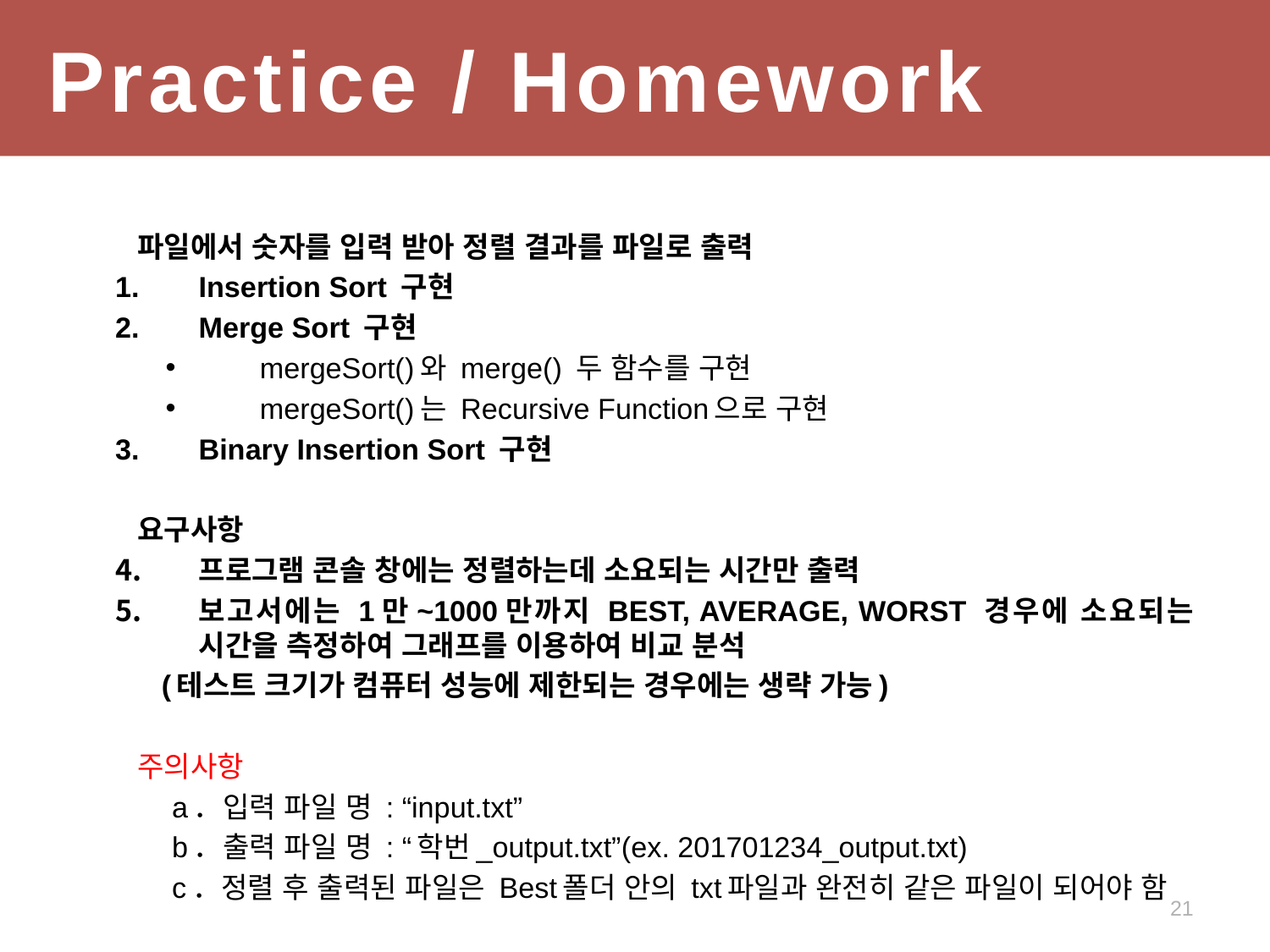

Practice / Homework
파일에서 숫자를 입력 받아 정렬 결과를 파일로 출력
Insertion Sort 구현
Merge Sort 구현
mergeSort()와 merge() 두 함수를 구현
mergeSort()는 Recursive Function으로 구현
Binary Insertion Sort 구현

요구사항
프로그램 콘솔 창에는 정렬하는데 소요되는 시간만 출력
보고서에는 1만~1000만까지 BEST, AVERAGE, WORST 경우에 소요되는 시간을 측정하여 그래프를 이용하여 비교 분석
   (테스트 크기가 컴퓨터 성능에 제한되는 경우에는 생략 가능)

주의사항
　a．입력 파일 명 : “input.txt”
　b．출력 파일 명 : “학번_output.txt”(ex. 201701234_output.txt)
　c．정렬 후 출력된 파일은 Best폴더 안의 txt파일과 완전히 같은 파일이 되어야 함
21